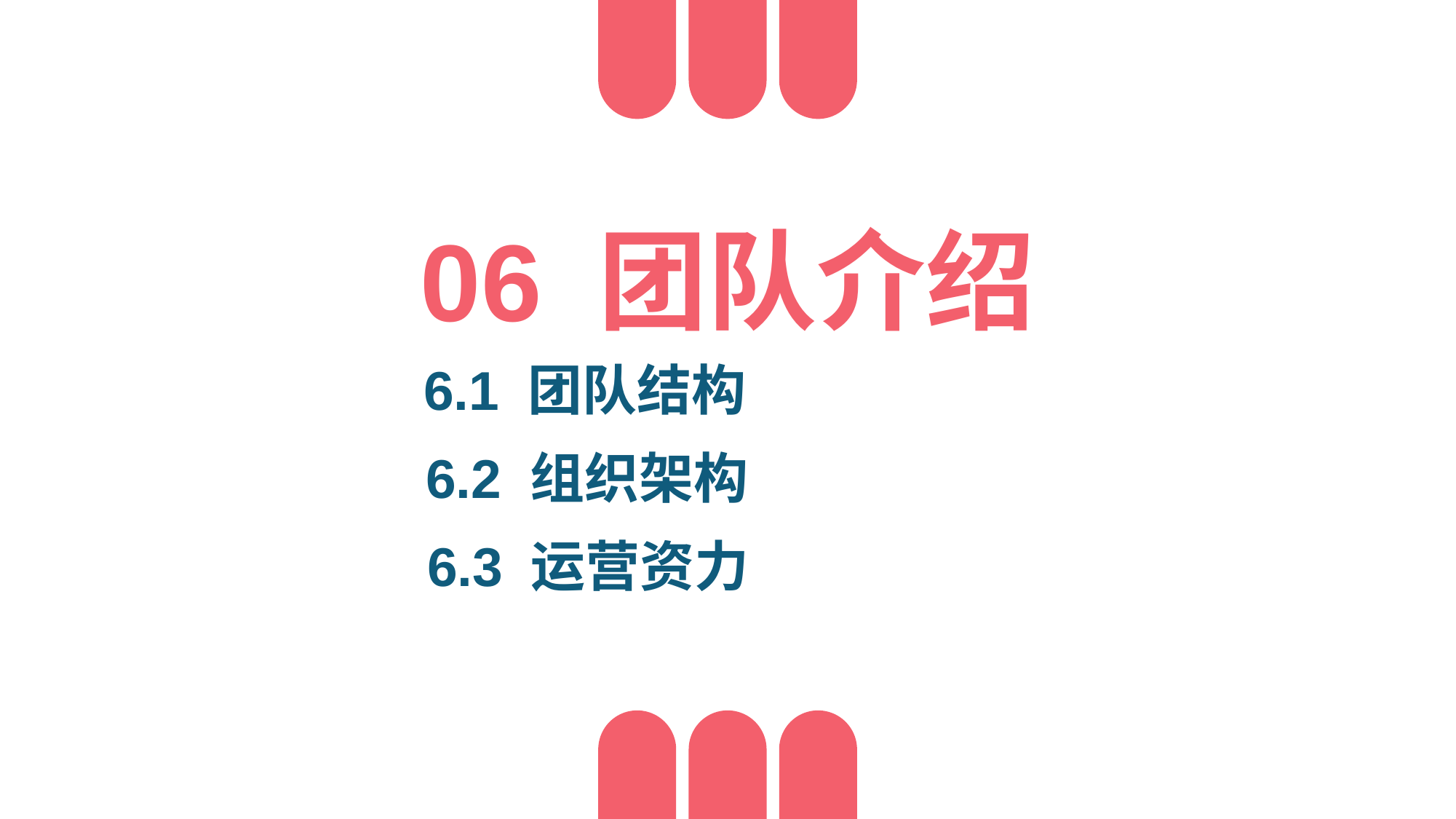

06 团队介绍
6.1 团队结构
6.2 组织架构
6.3 运营资力